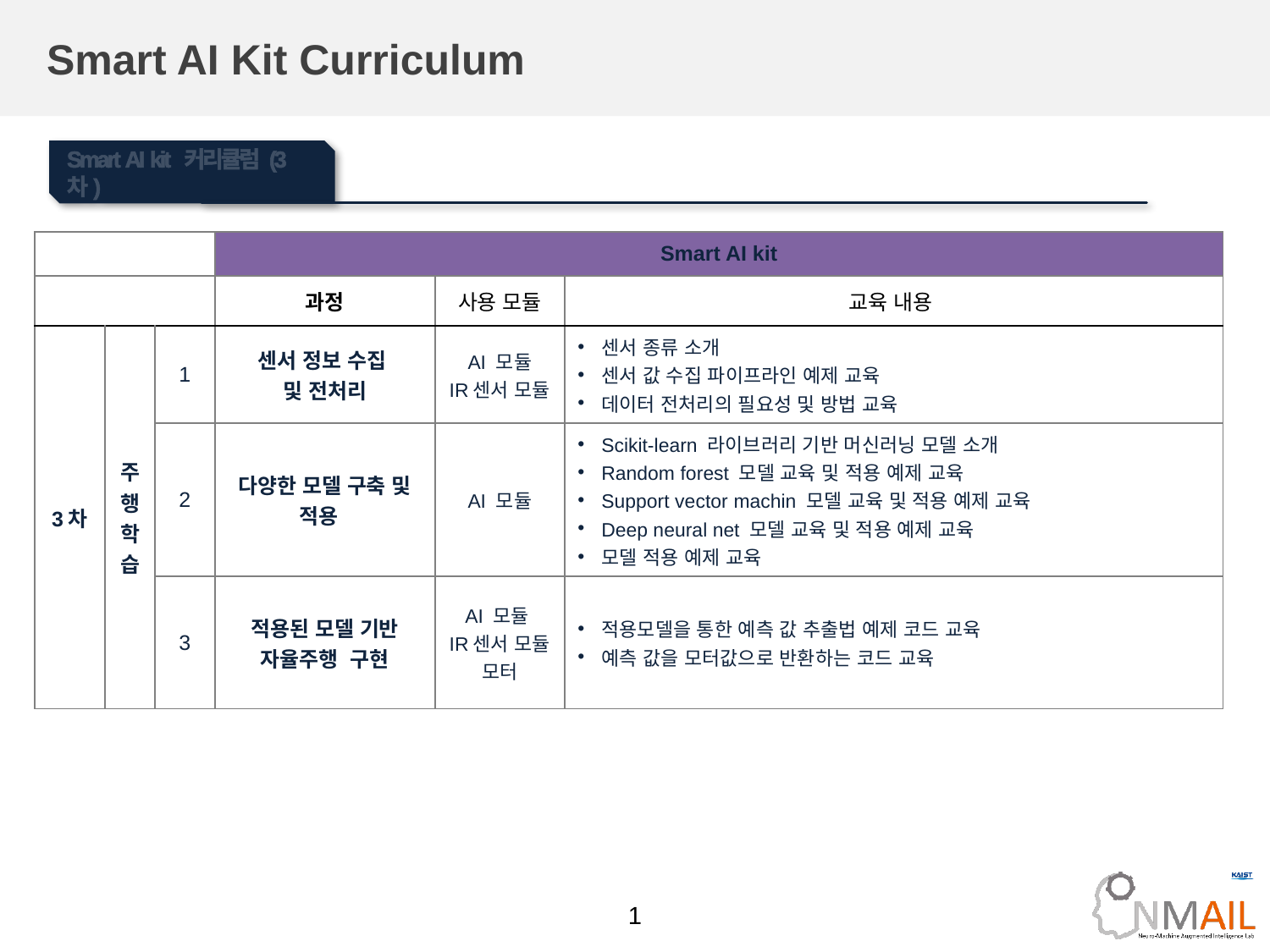

# Smart AI Kit Curriculum
Smart  AI  kit  커리큘럼 (3차)
|  |  |  | Smart AI kit |  |  |
| --- | --- | --- | --- | --- | --- |
|  |  |  | 과정 | 사용 모듈 | 교육 내용 |
| 3차 | 주행학습 | 1 | 센서 정보 수집 및 전처리 | AI 모듈 IR센서 모듈 | 센서 종류 소개 센서 값 수집 파이프라인 예제 교육 데이터 전처리의 필요성 및 방법 교육 |
|  |  | 2 | 다양한 모델 구축 및 적용 | AI 모듈 | Scikit-learn 라이브러리 기반 머신러닝 모델 소개 Random forest 모델 교육 및 적용 예제 교육 Support vector machin 모델 교육 및 적용 예제 교육 Deep neural net 모델 교육 및 적용 예제 교육 모델 적용 예제 교육 |
|  |  | 3 | 적용된 모델 기반 자율주행 구현 | AI 모듈 IR센서 모듈 모터 | 적용모델을 통한 예측 값 추출법 예제 코드 교육 예측 값을 모터값으로 반환하는 코드 교육 |
1